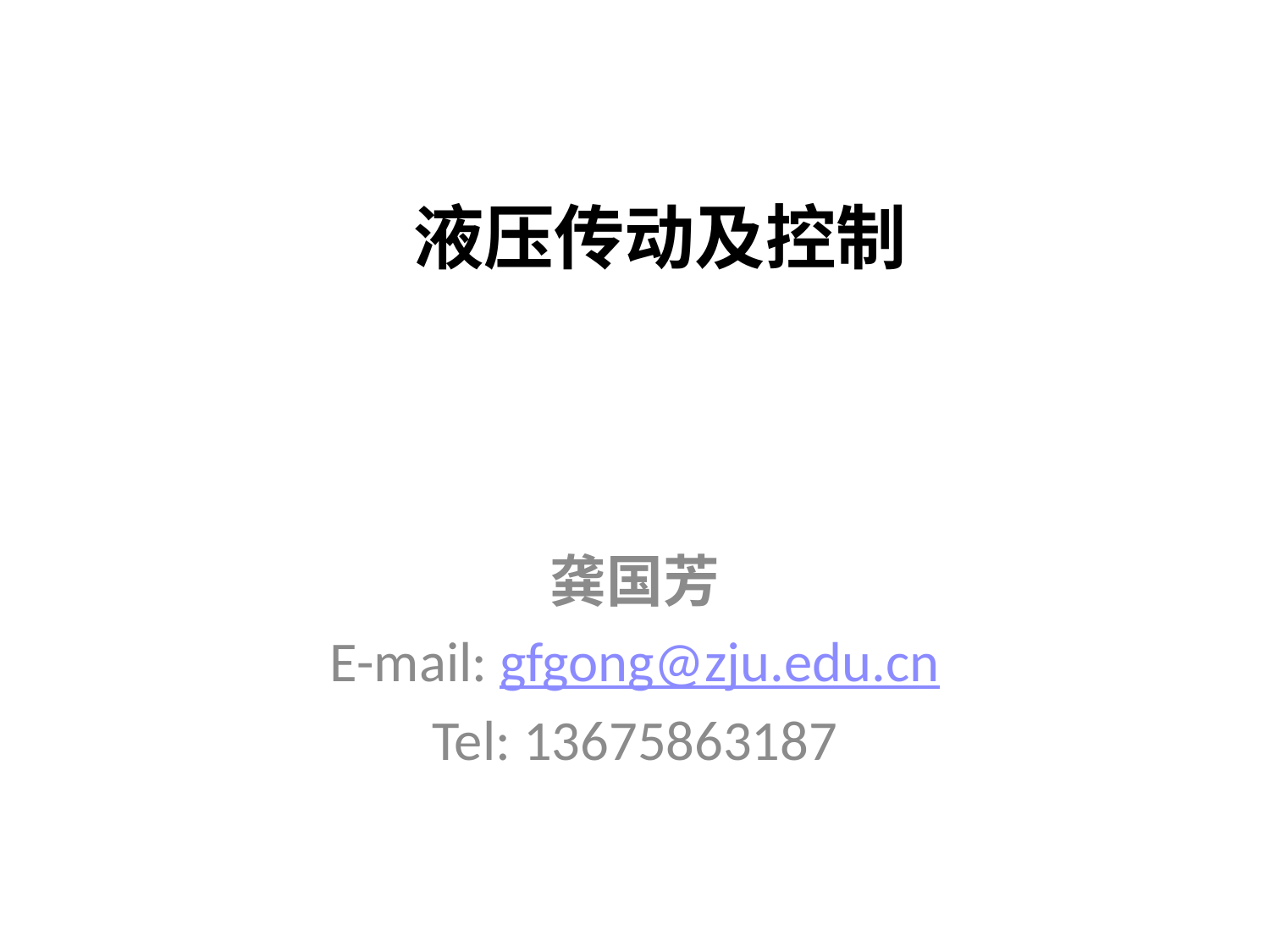

# 液压传动及控制
龚国芳
E-mail: gfgong@zju.edu.cn
Tel: 13675863187